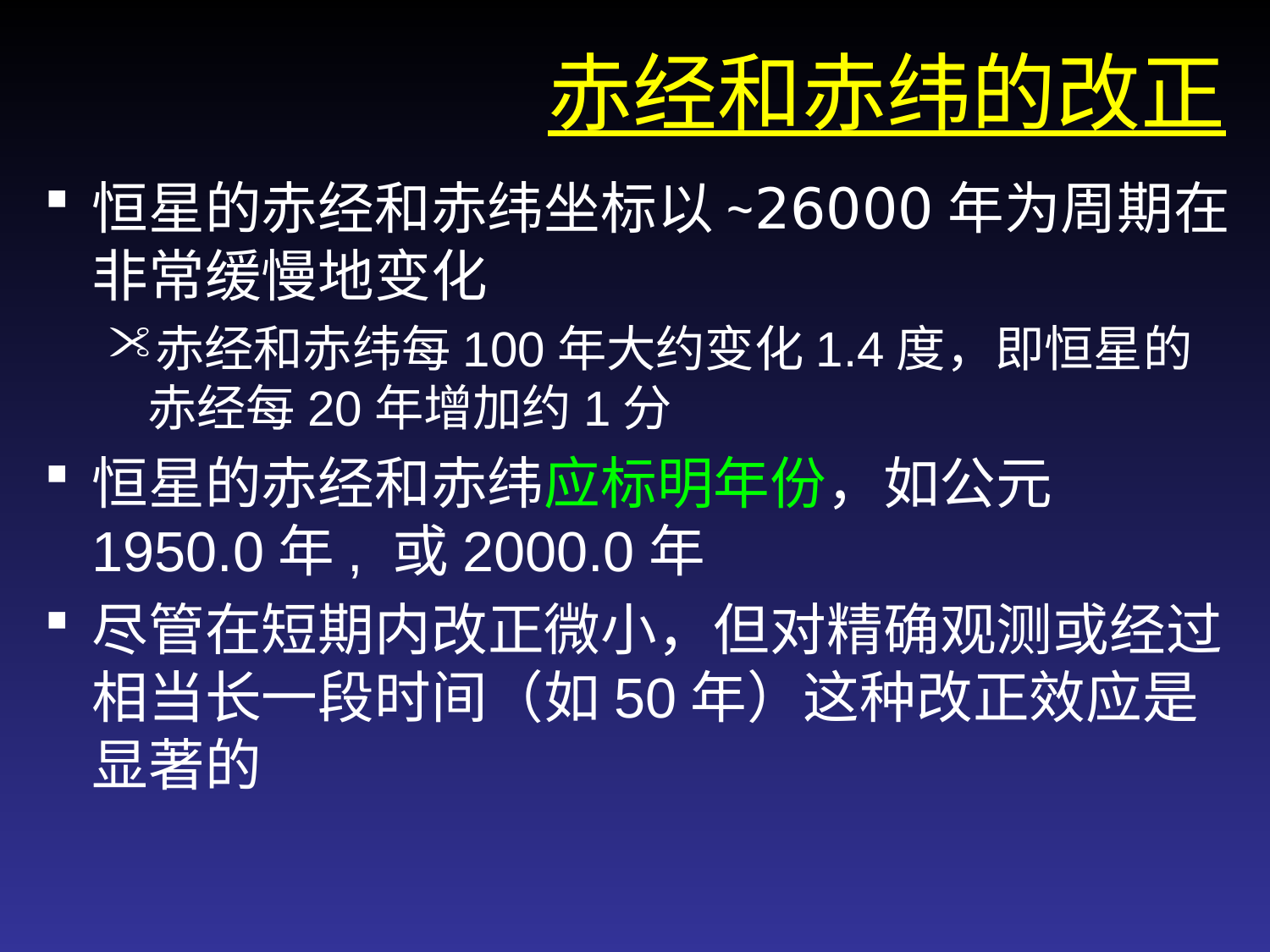

赤经和赤纬的改正
恒星的赤经和赤纬坐标以~26000年为周期在非常缓慢地变化
赤经和赤纬每100年大约变化1.4度，即恒星的赤经每20年增加约1分
恒星的赤经和赤纬应标明年份，如公元1950.0年, 或2000.0年
尽管在短期内改正微小，但对精确观测或经过相当长一段时间（如50年）这种改正效应是显著的